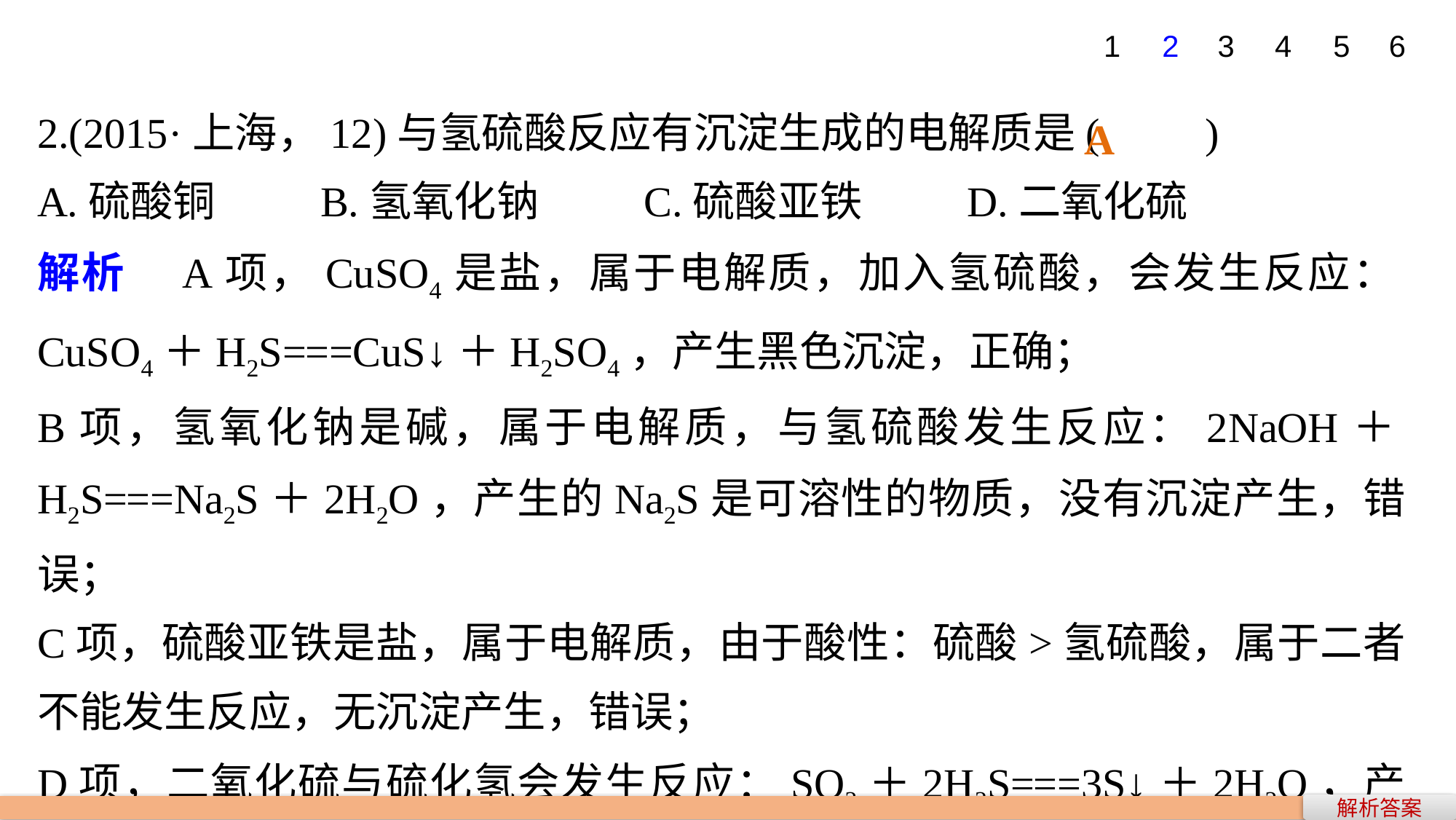

1
2
3
4
5
6
A
2.(2015·上海，12)与氢硫酸反应有沉淀生成的电解质是(　　)
A.硫酸铜          B.氢氧化钠          C.硫酸亚铁          D.二氧化硫
解析　A项，CuSO4是盐，属于电解质，加入氢硫酸，会发生反应：CuSO4＋H2S===CuS↓＋H2SO4，产生黑色沉淀，正确；
B项，氢氧化钠是碱，属于电解质，与氢硫酸发生反应：2NaOH＋H2S===Na2S＋2H2O，产生的Na2S是可溶性的物质，没有沉淀产生，错误；
C项，硫酸亚铁是盐，属于电解质，由于酸性：硫酸>氢硫酸，属于二者不能发生反应，无沉淀产生，错误；
D项，二氧化硫与硫化氢会发生反应：SO2＋2H2S===3S↓＋2H2O，产生沉淀，但是SO2是非电解质，错误。
解析答案